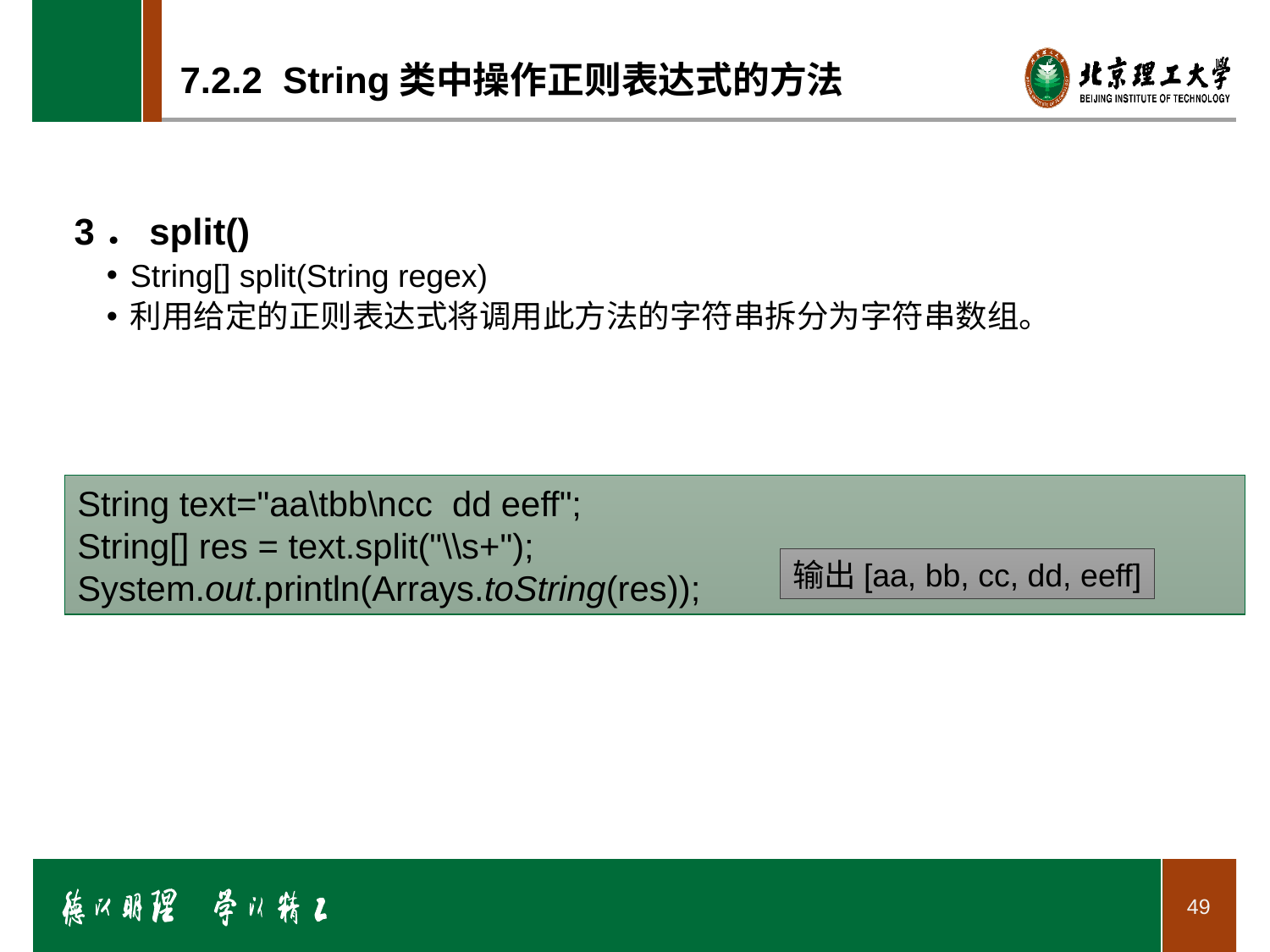

# 7.2.2  String类中操作正则表达式的方法
3．split()
String[] split(String regex)
利用给定的正则表达式将调用此方法的字符串拆分为字符串数组。
String text="aa\tbb\ncc  dd eeff";
String[] res = text.split("\\s+");
System.out.println(Arrays.toString(res));
输出[aa, bb, cc, dd, eeff]